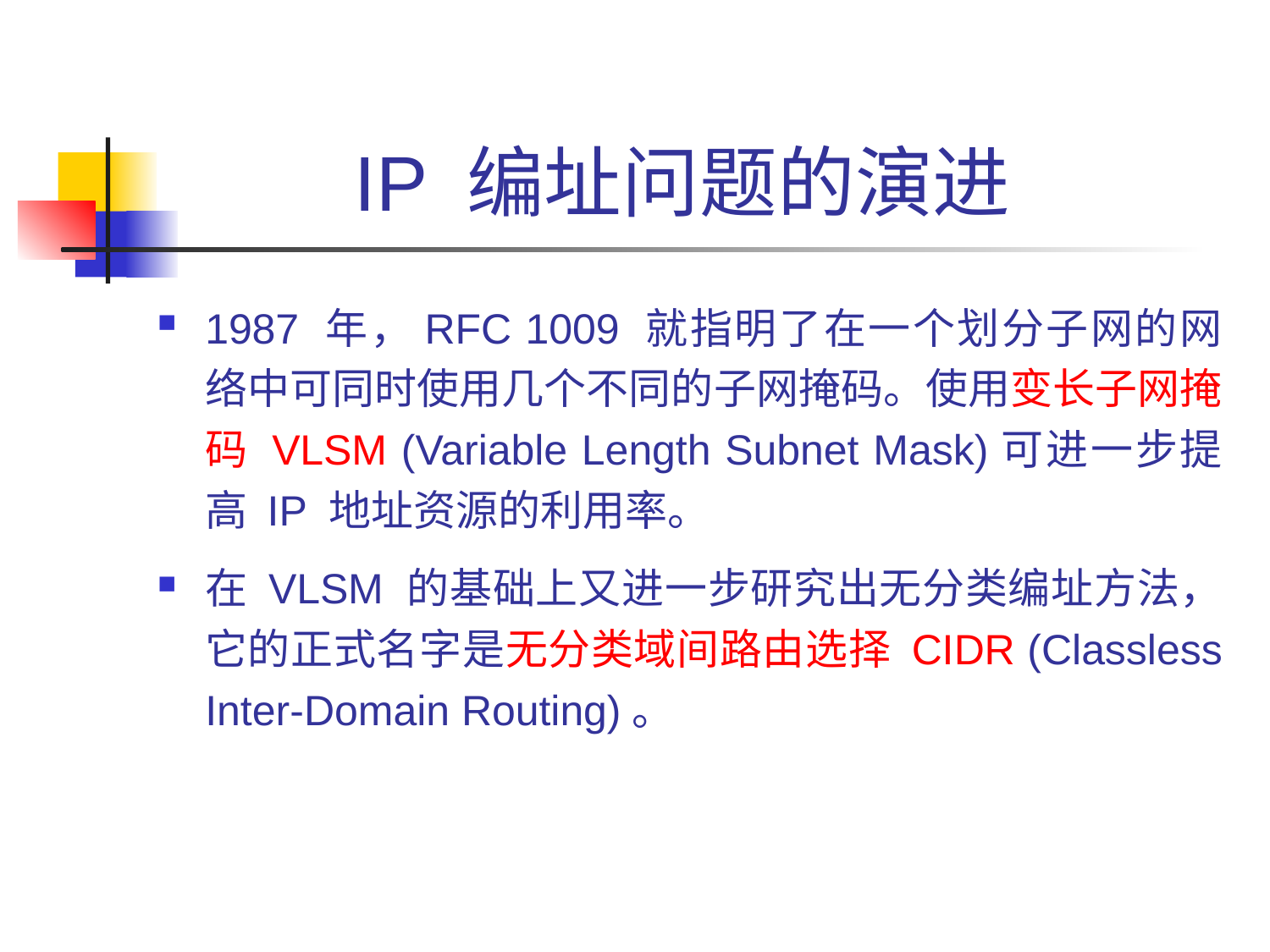

# IP 编址问题的演进
1987 年，RFC 1009 就指明了在一个划分子网的网络中可同时使用几个不同的子网掩码。使用变长子网掩码 VLSM (Variable Length Subnet Mask)可进一步提高 IP 地址资源的利用率。
在 VLSM 的基础上又进一步研究出无分类编址方法，它的正式名字是无分类域间路由选择 CIDR (Classless Inter-Domain Routing)。